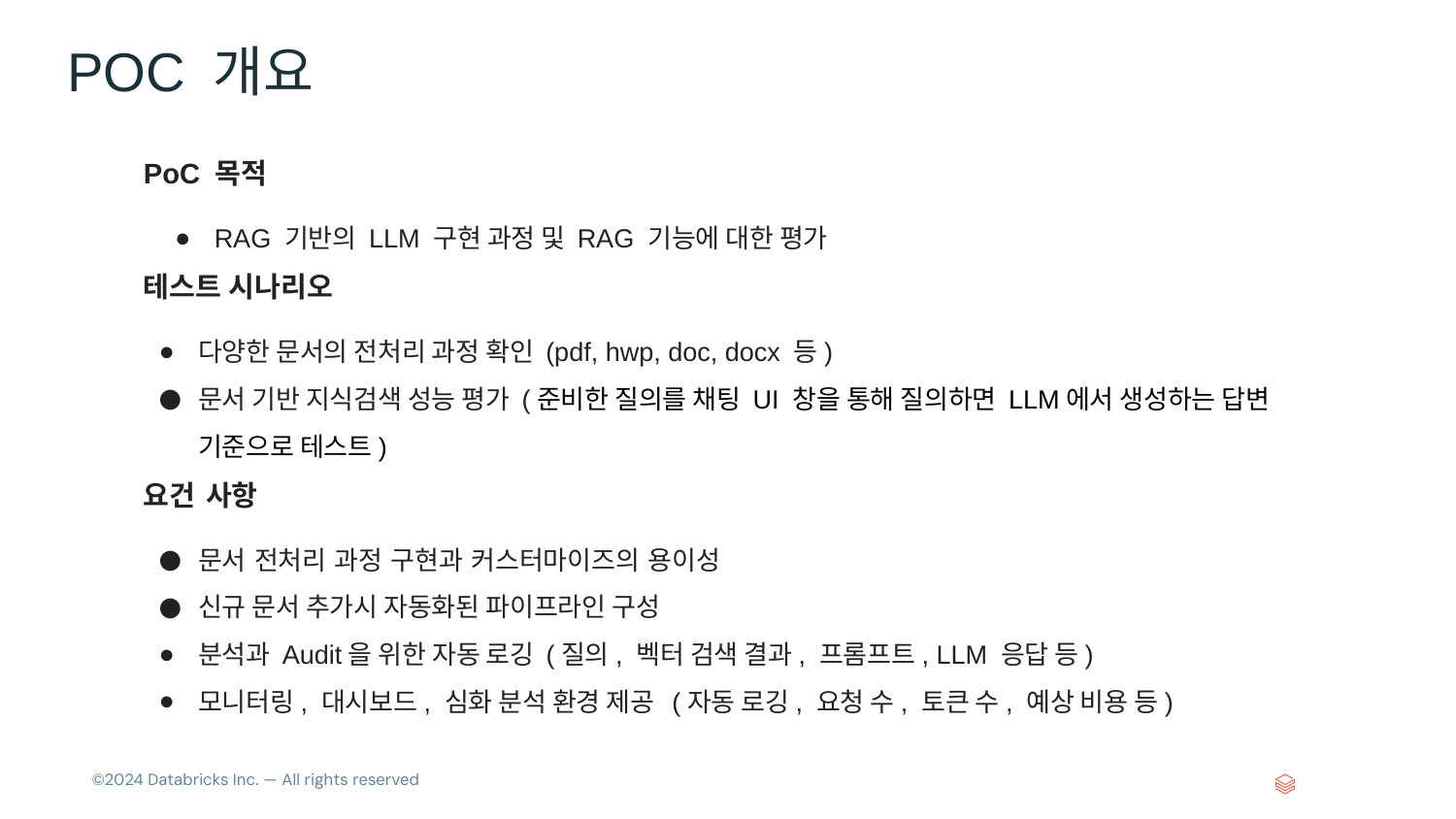

# POC 개요
PoC 목적
RAG 기반의 LLM 구현 과정 및 RAG 기능에 대한 평가
테스트 시나리오
다양한 문서의 전처리 과정 확인 (pdf, hwp, doc, docx 등)
문서 기반 지식검색 성능 평가 (준비한 질의를 채팅 UI 창을 통해 질의하면 LLM에서 생성하는 답변 기준으로 테스트)
요건 사항
문서 전처리 과정 구현과 커스터마이즈의 용이성
신규 문서 추가시 자동화된 파이프라인 구성
분석과 Audit을 위한 자동 로깅 (질의, 벡터 검색 결과, 프롬프트, LLM 응답 등)
모니터링, 대시보드, 심화 분석 환경 제공  (자동 로깅, 요청 수, 토큰 수, 예상 비용 등)